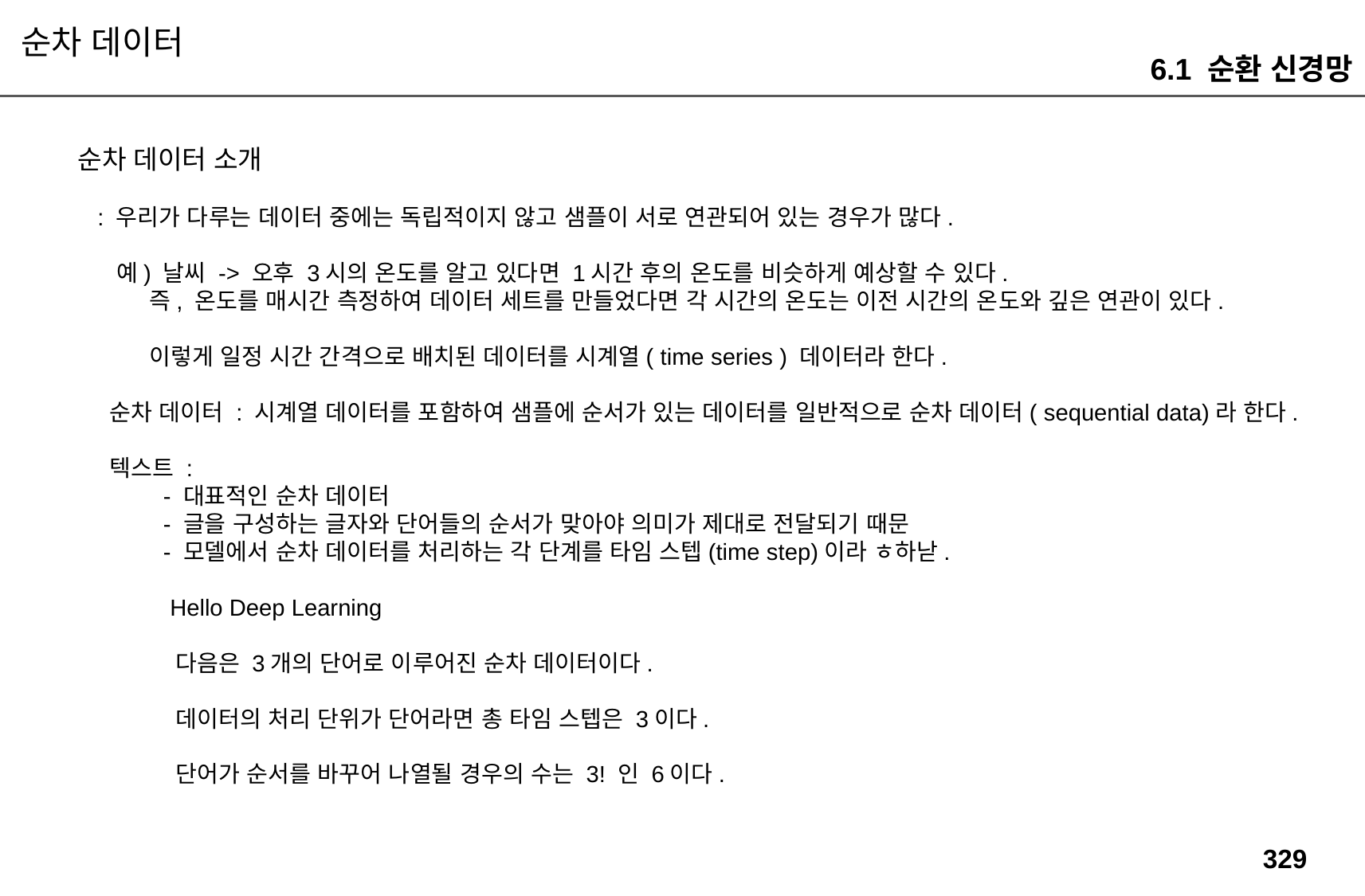

순차 데이터
6.1 순환 신경망
순차 데이터 소개

   : 우리가 다루는 데이터 중에는 독립적이지 않고 샘플이 서로 연관되어 있는 경우가 많다.

     예) 날씨 -> 오후 3시의 온도를 알고 있다면 1시간 후의 온도를 비슷하게 예상할 수 있다.
          즉, 온도를 매시간 측정하여 데이터 세트를 만들었다면 각 시간의 온도는 이전 시간의 온도와 깊은 연관이 있다.

          이렇게 일정 시간 간격으로 배치된 데이터를 시계열( time series ) 데이터라 한다.

    순차 데이터 : 시계열 데이터를 포함하여 샘플에 순서가 있는 데이터를 일반적으로 순차 데이터( sequential data)라 한다.

    텍스트 :
             - 대표적인 순차 데이터
             - 글을 구성하는 글자와 단어들의 순서가 맞아야 의미가 제대로 전달되기 때문
             - 모델에서 순차 데이터를 처리하는 각 단계를 타임 스텝(time step)이라 ㅎ하낟.

              Hello Deep Learning

              다음은 3개의 단어로 이루어진 순차 데이터이다.

              데이터의 처리 단위가 단어라면 총 타임 스텝은 3이다.

              단어가 순서를 바꾸어 나열될 경우의 수는 3! 인 6이다.